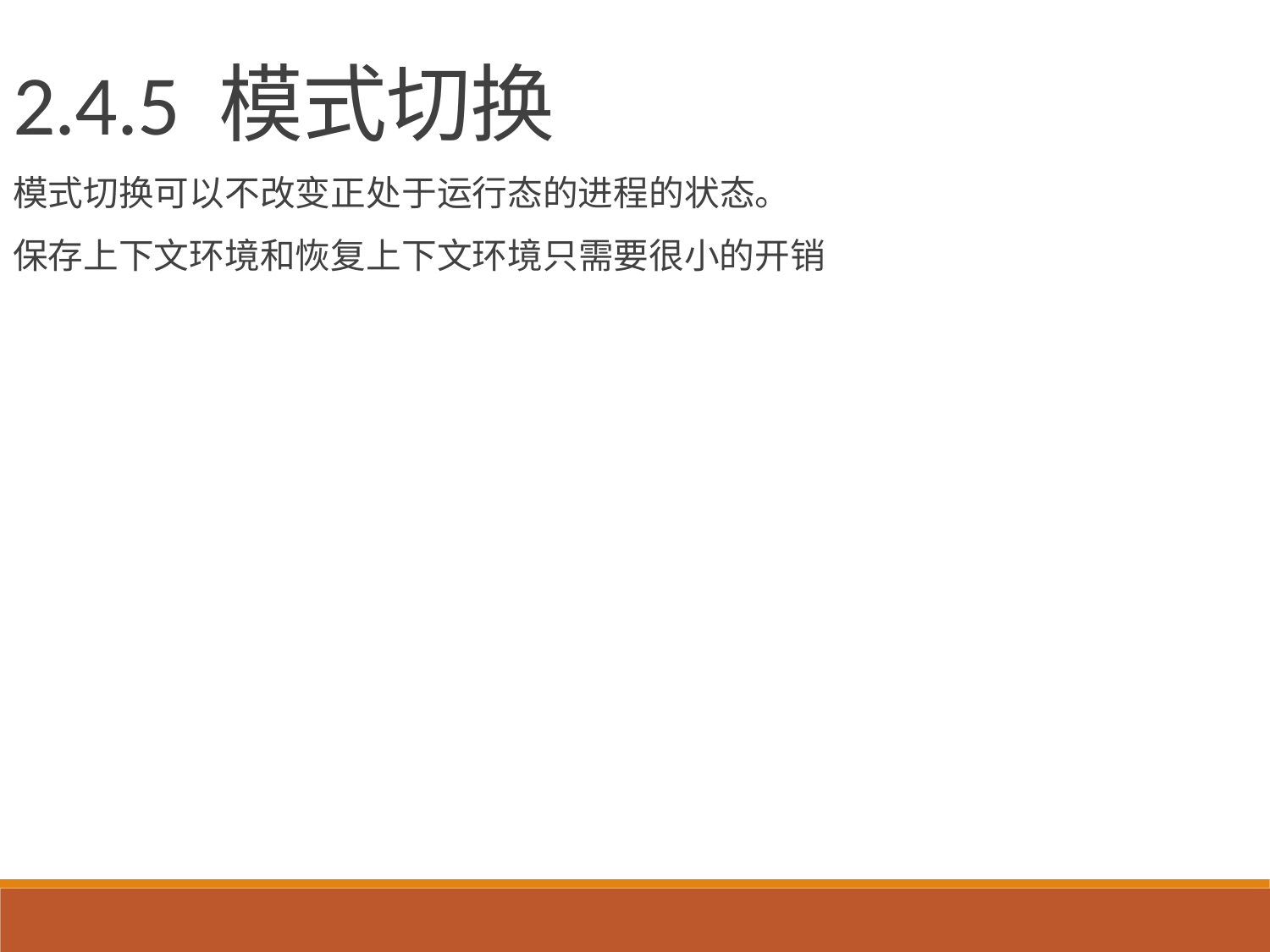

2.4.5 模式切换
模式切换可以不改变正处于运行态的进程的状态。
保存上下文环境和恢复上下文环境只需要很小的开销